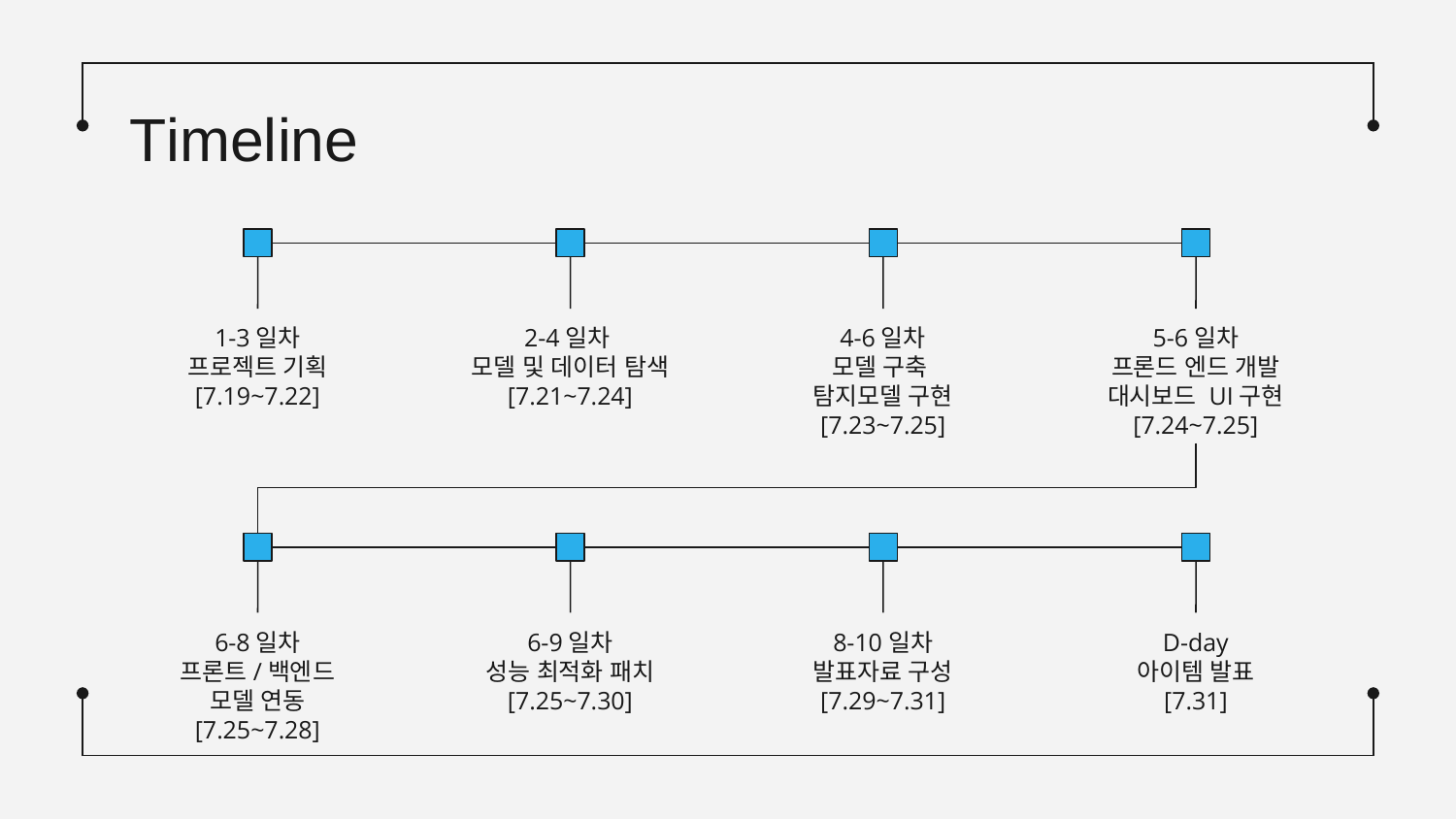

# Timeline

1-3일차
프로젝트 기획
[7.19~7.22]
2-4일차
모델 및 데이터 탐색
[7.21~7.24]
4-6일차
모델 구축
탐지모델 구현
[7.23~7.25]
5-6일차
프론드 엔드 개발
대시보드 UI구현
[7.24~7.25]

6-8일차
프론트/백엔드
모델 연동
[7.25~7.28]
6-9일차
성능 최적화 패치
[7.25~7.30]
8-10일차
발표자료 구성
[7.29~7.31]

D-day
아이템 발표
[7.31]
| 단계 | 일정 | 주요 작업 |
| --- | --- | --- |
| 1~3일차 | 프로젝트 기획 | 요구사항 분석, 아키텍처 설계, 기술 스택 확정 |
| 4~6일차 | AI 모델 구축 | YOLOv11n 사람 탐지 모델 구현, 재식별 임베딩 모델 개발 |
| 7~9일차 | 백엔드/프론트엔드 개발 | RTSP 실시간 처리, 대시보드 UI 구현, API 연동 |
| 10~12일차 | 통합 테스트 및 배포 | 전체 시스템 통합, 성능 최적화, 배포 및 데모 준비 |